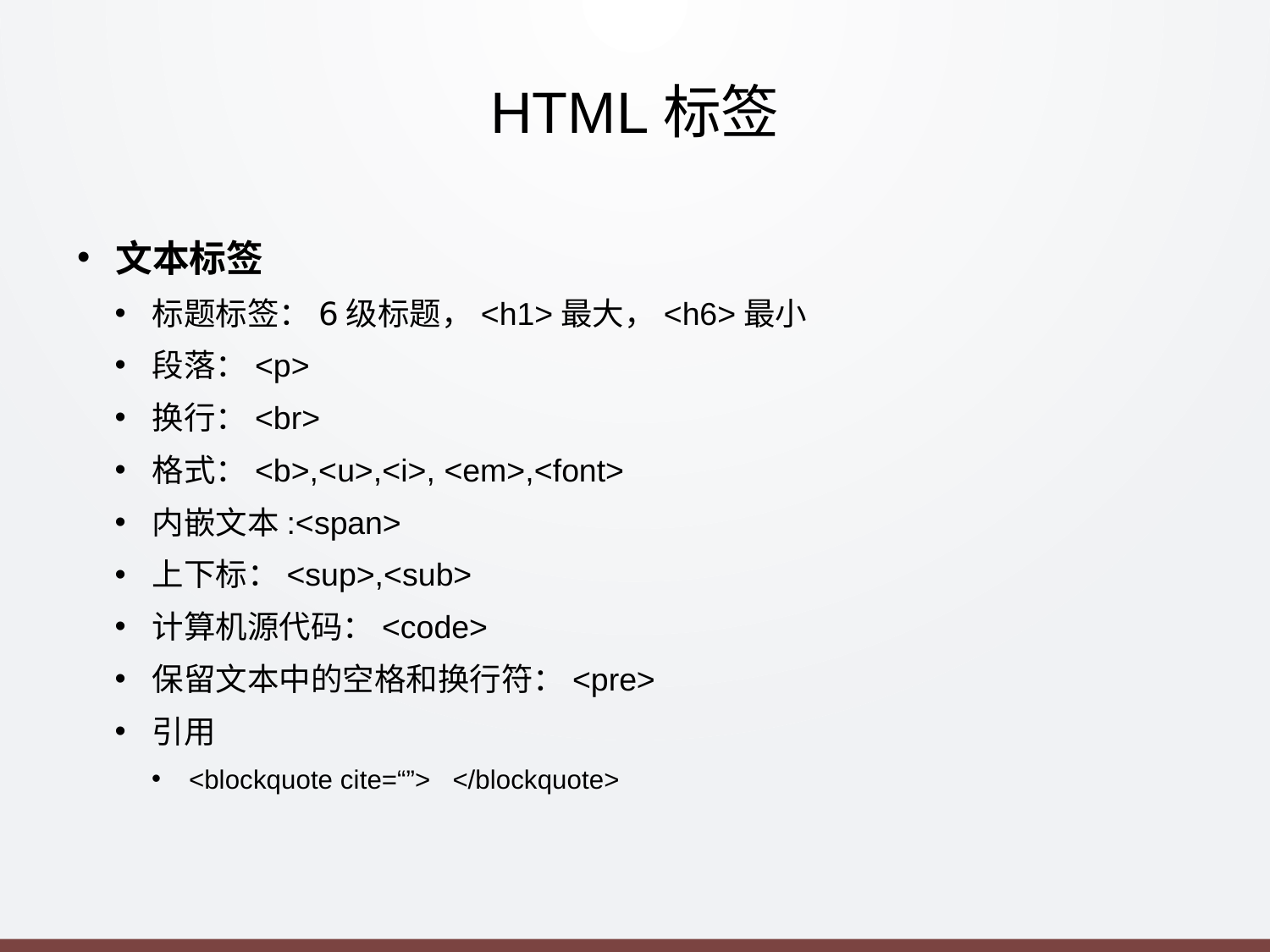

# HTML标签
文本标签
标题标签：6级标题，<h1>最大，<h6>最小
段落：<p>
换行：<br>
格式：<b>,<u>,<i>, <em>,<font>
内嵌文本:<span>
上下标：<sup>,<sub>
计算机源代码：<code>
保留文本中的空格和换行符：<pre>
引用
<blockquote cite=“”>   </blockquote>